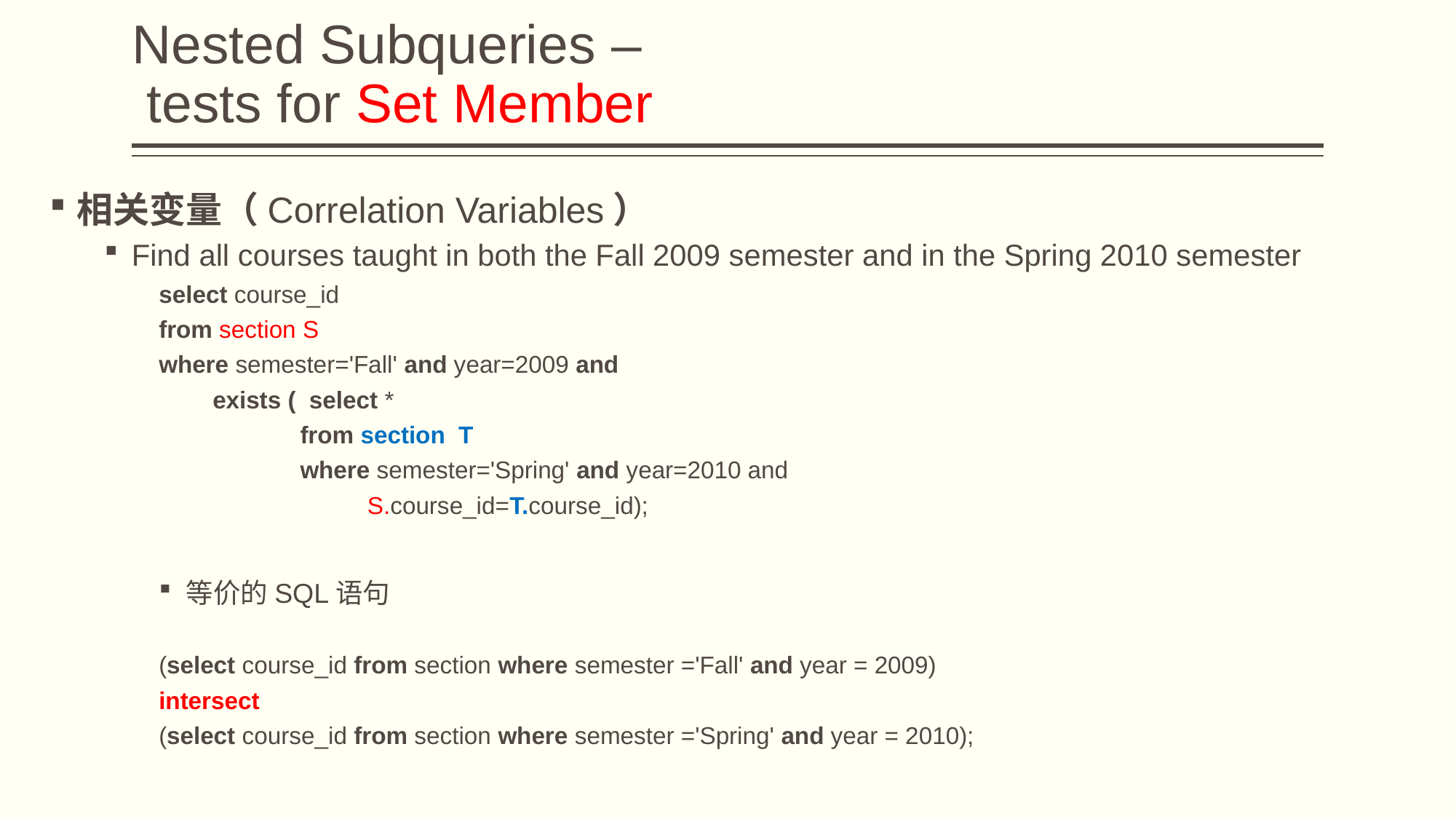

# Nested Subqueries – tests for Set Member
相关变量（Correlation Variables）
Find all courses taught in both the Fall 2009 semester and in the Spring 2010 semester
select course_id
from section S
where semester='Fall' and year=2009 and
        exists (  select *
                     from section  T
                     where semester='Spring' and year=2010 and
                               S.course_id=T.course_id);

等价的SQL语句

(select course_id from section where semester ='Fall' and year = 2009)
intersect
(select course_id from section where semester ='Spring' and year = 2010);